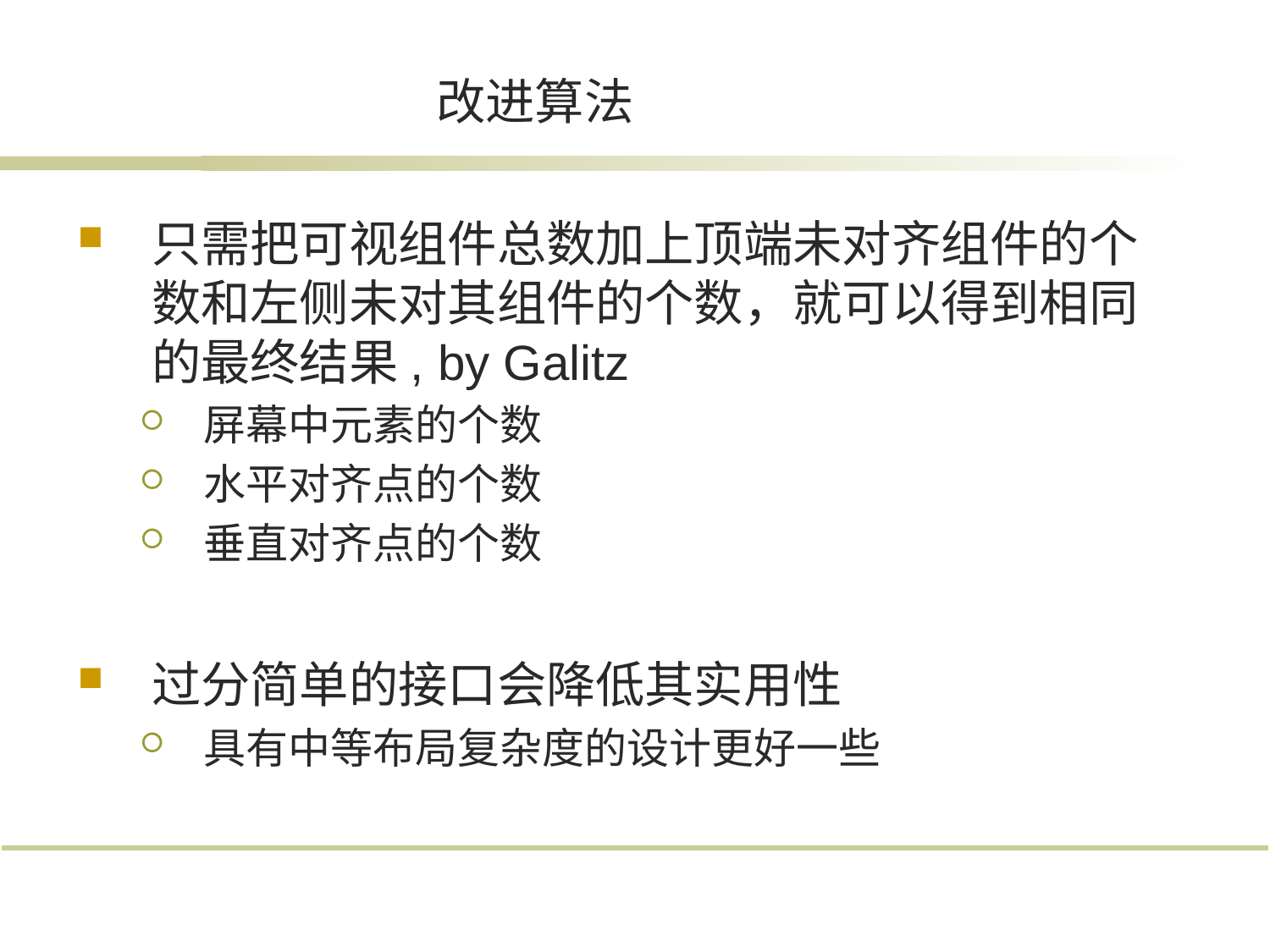

# 改进算法
只需把可视组件总数加上顶端未对齐组件的个数和左侧未对其组件的个数，就可以得到相同的最终结果, by Galitz
屏幕中元素的个数
水平对齐点的个数
垂直对齐点的个数

过分简单的接口会降低其实用性
具有中等布局复杂度的设计更好一些